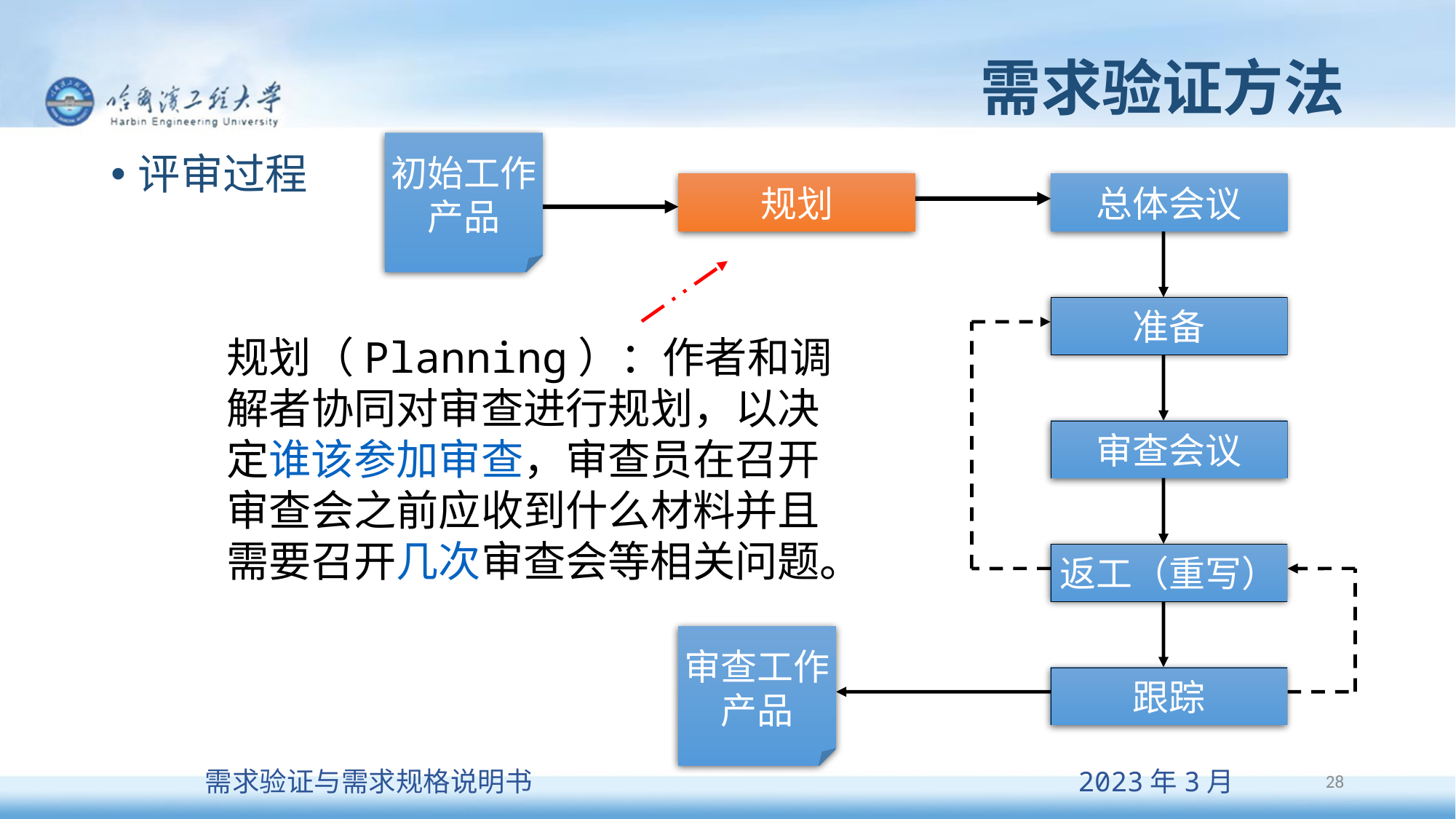

# 需求验证方法
初始工作
产品
规划
总体会议

准备

审查会议

返工（重写）

审查工作
产品
跟踪

评审过程

规划（Planning）：作者和调解者协同对审查进行规划，以决定谁该参加审查，审查员在召开审查会之前应收到什么材料并且需要召开几次审查会等相关问题。
28